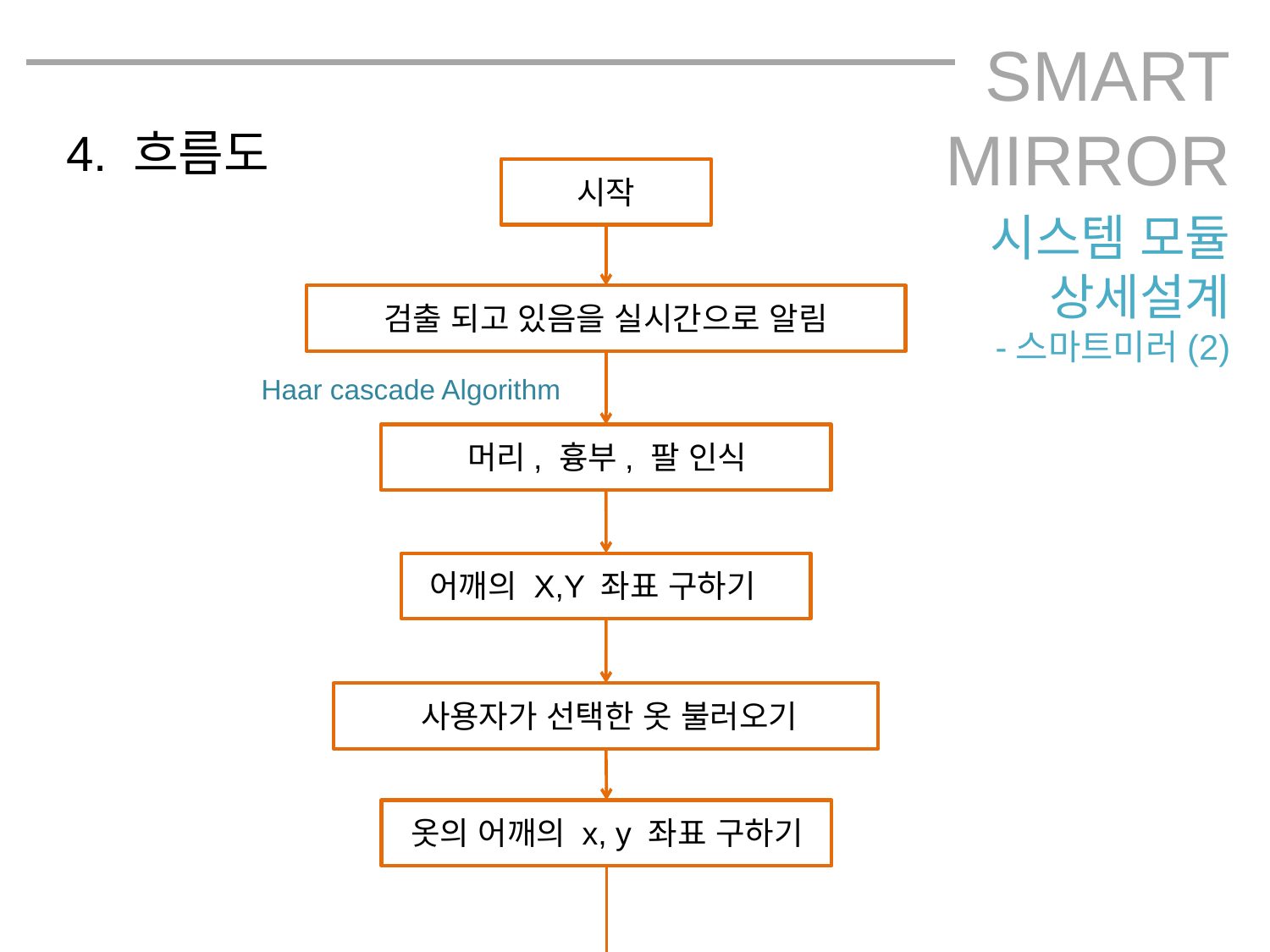

SMART
MIRROR
4. 흐름도

시작
시스템 모듈
상세설계
-스마트미러(2)

검출 되고 있음을 실시간으로 알림
Haar cascade Algorithm

머리, 흉부, 팔 인식

어깨의 X,Y 좌표 구하기

사용자가 선택한 옷 불러오기

옷의 어깨의 x, y 좌표 구하기